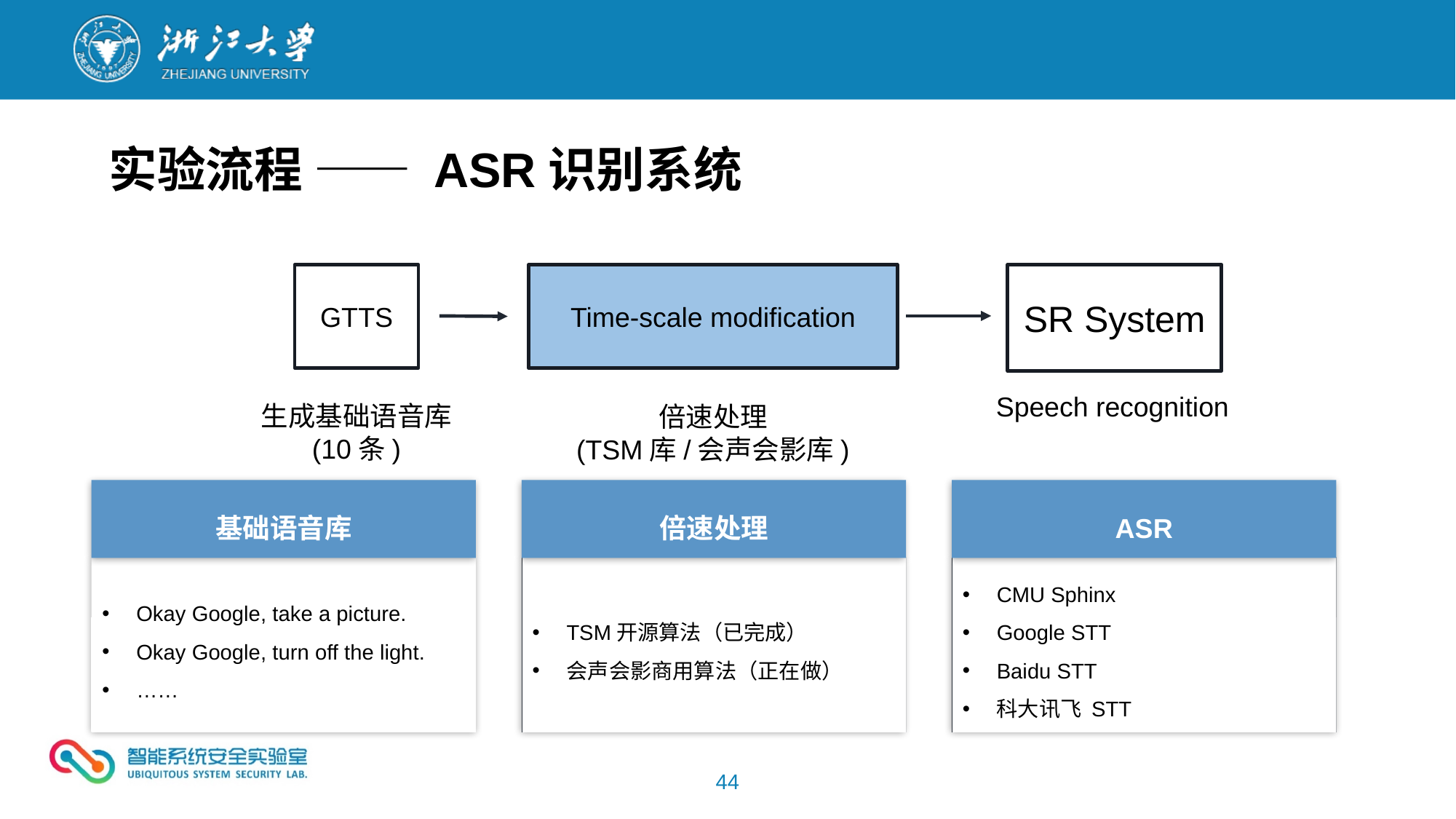

实验流程 —— ASR识别系统
GTTS
Time-scale modification
SR System
Speech recognition
生成基础语音库
(10条)
倍速处理
(TSM库/会声会影库)
基础语音库
倍速处理
ASR
Okay Google, take a picture.
Okay Google, turn off the light.
……
TSM开源算法（已完成）
会声会影商用算法（正在做）
CMU Sphinx
Google STT
Baidu STT
科大讯飞 STT